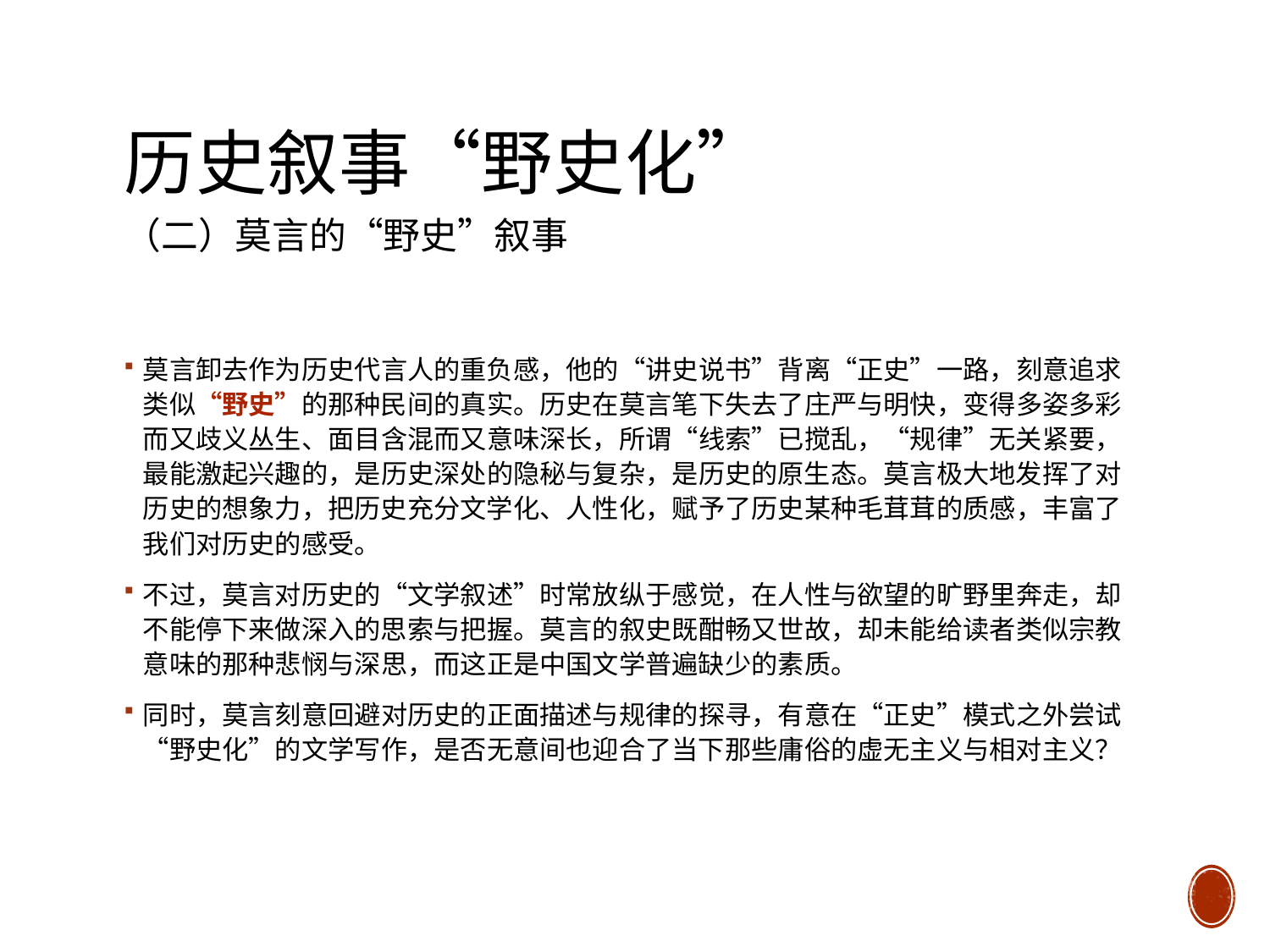

# 历史叙事“野史化” （二）莫言的“野史”叙事
莫言卸去作为历史代言人的重负感，他的“讲史说书”背离“正史”一路，刻意追求类似“野史”的那种民间的真实。历史在莫言笔下失去了庄严与明快，变得多姿多彩而又歧义丛生、面目含混而又意味深长，所谓“线索”已搅乱，“规律”无关紧要，最能激起兴趣的，是历史深处的隐秘与复杂，是历史的原生态。莫言极大地发挥了对历史的想象力，把历史充分文学化、人性化，赋予了历史某种毛茸茸的质感，丰富了我们对历史的感受。
不过，莫言对历史的“文学叙述”时常放纵于感觉，在人性与欲望的旷野里奔走，却不能停下来做深入的思索与把握。莫言的叙史既酣畅又世故，却未能给读者类似宗教意味的那种悲悯与深思，而这正是中国文学普遍缺少的素质。
同时，莫言刻意回避对历史的正面描述与规律的探寻，有意在“正史”模式之外尝试“野史化”的文学写作，是否无意间也迎合了当下那些庸俗的虚无主义与相对主义？